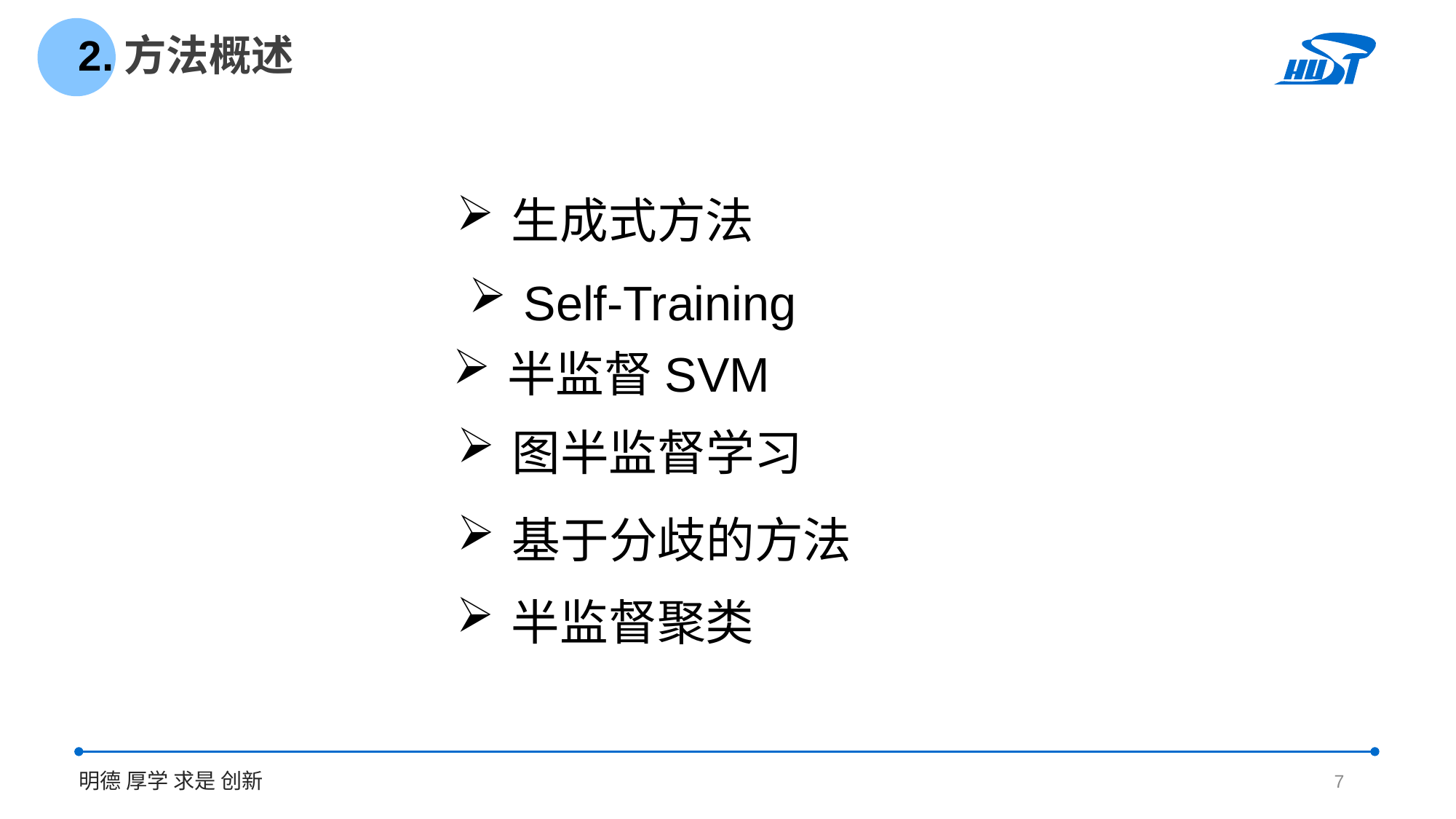

2.方法概述
生成式方法
Self-Training
半监督SVM
图半监督学习
基于分歧的方法
半监督聚类
7